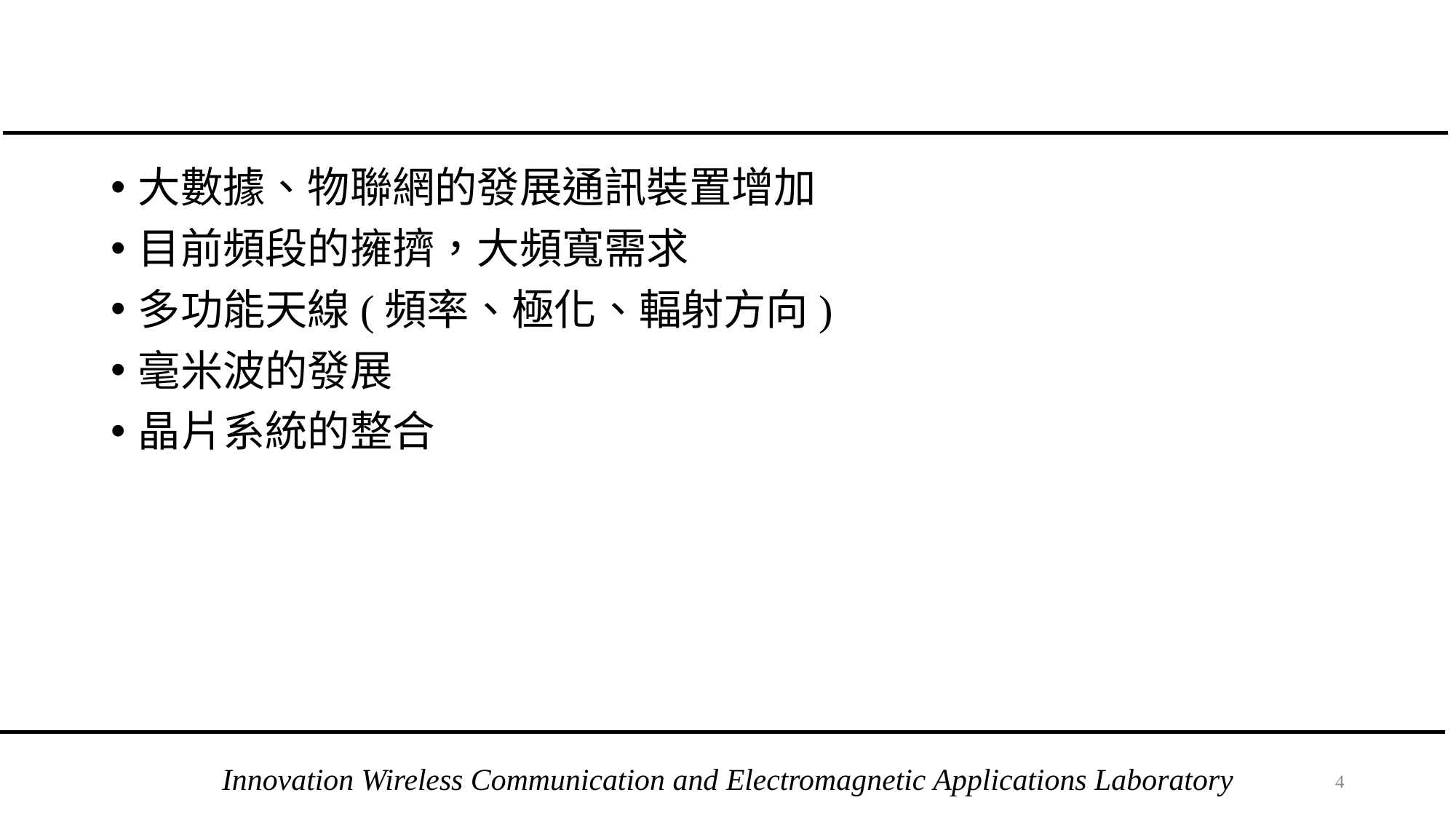

#
大數據、物聯網的發展通訊裝置增加
目前頻段的擁擠，大頻寬需求
多功能天線(頻率、極化、輻射方向)
毫米波的發展
晶片系統的整合
4